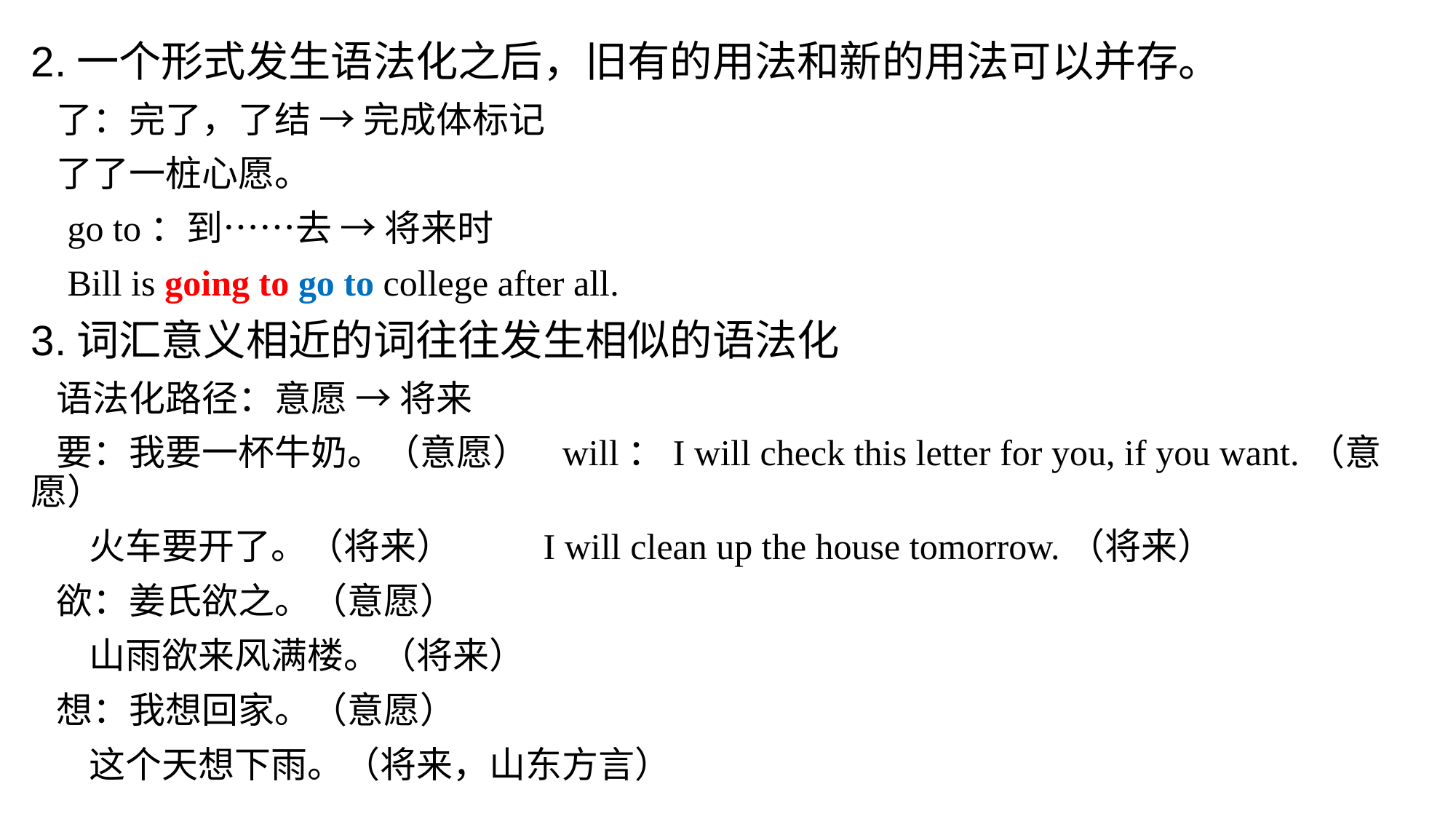

2.一个形式发生语法化之后，旧有的用法和新的用法可以并存。
  了：完了，了结 → 完成体标记
  了了一桩心愿。
    go to：到……去 → 将来时
    Bill is going to go to college after all.
3.词汇意义相近的词往往发生相似的语法化
  语法化路径：意愿 → 将来
  要：我要一杯牛奶。（意愿）   will：I will check this letter for you, if you want.（意愿）
      火车要开了。（将来）          I will clean up the house tomorrow.（将来）
  欲：姜氏欲之。（意愿）
      山雨欲来风满楼。（将来）
  想：我想回家。（意愿）
      这个天想下雨。（将来，山东方言）